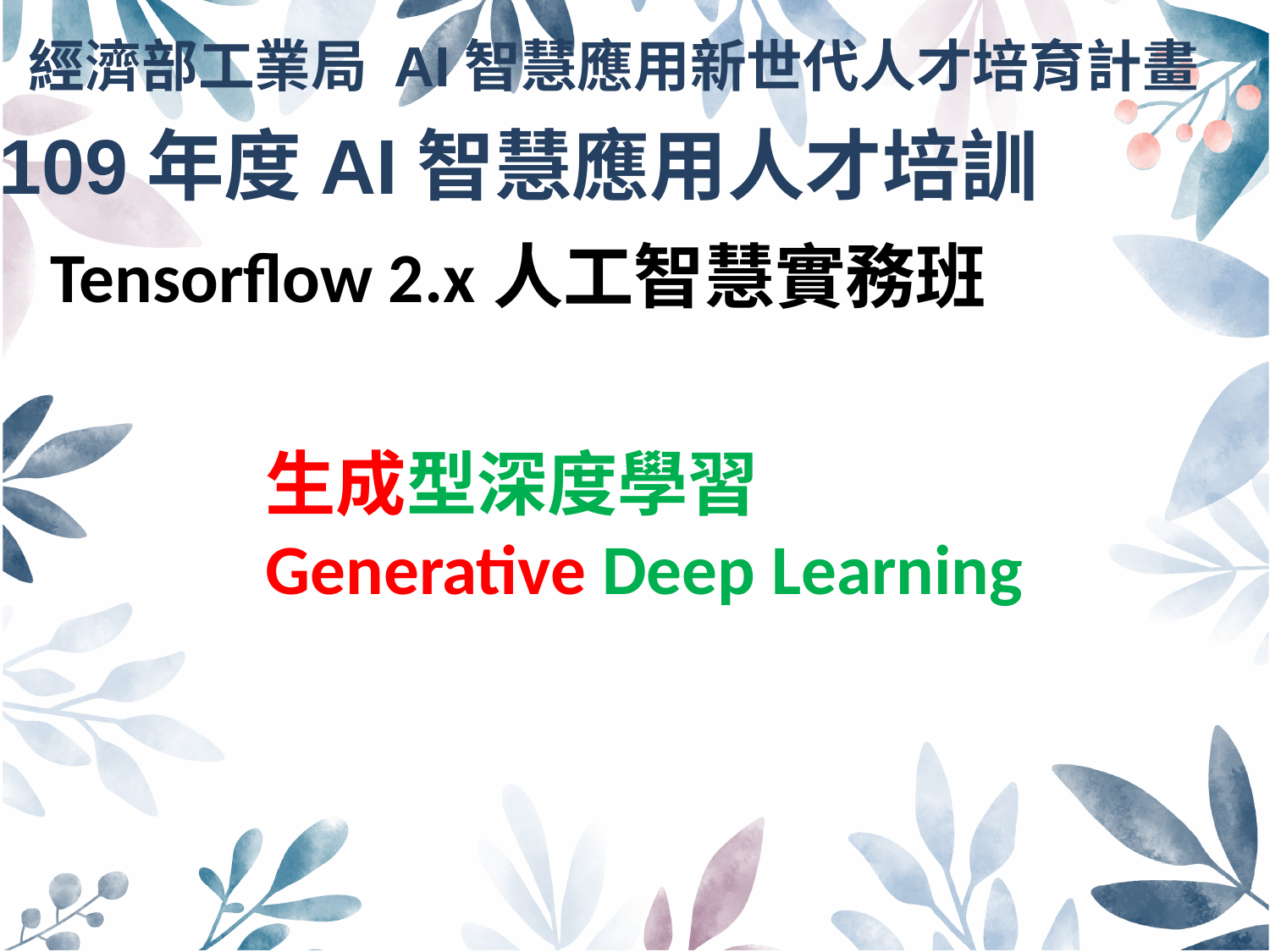

經濟部工業局 AI智慧應用新世代人才培育計畫
# 109年度AI智慧應用人才培訓
Tensorflow 2.x人工智慧實務班
生成型深度學習
Generative Deep Learning